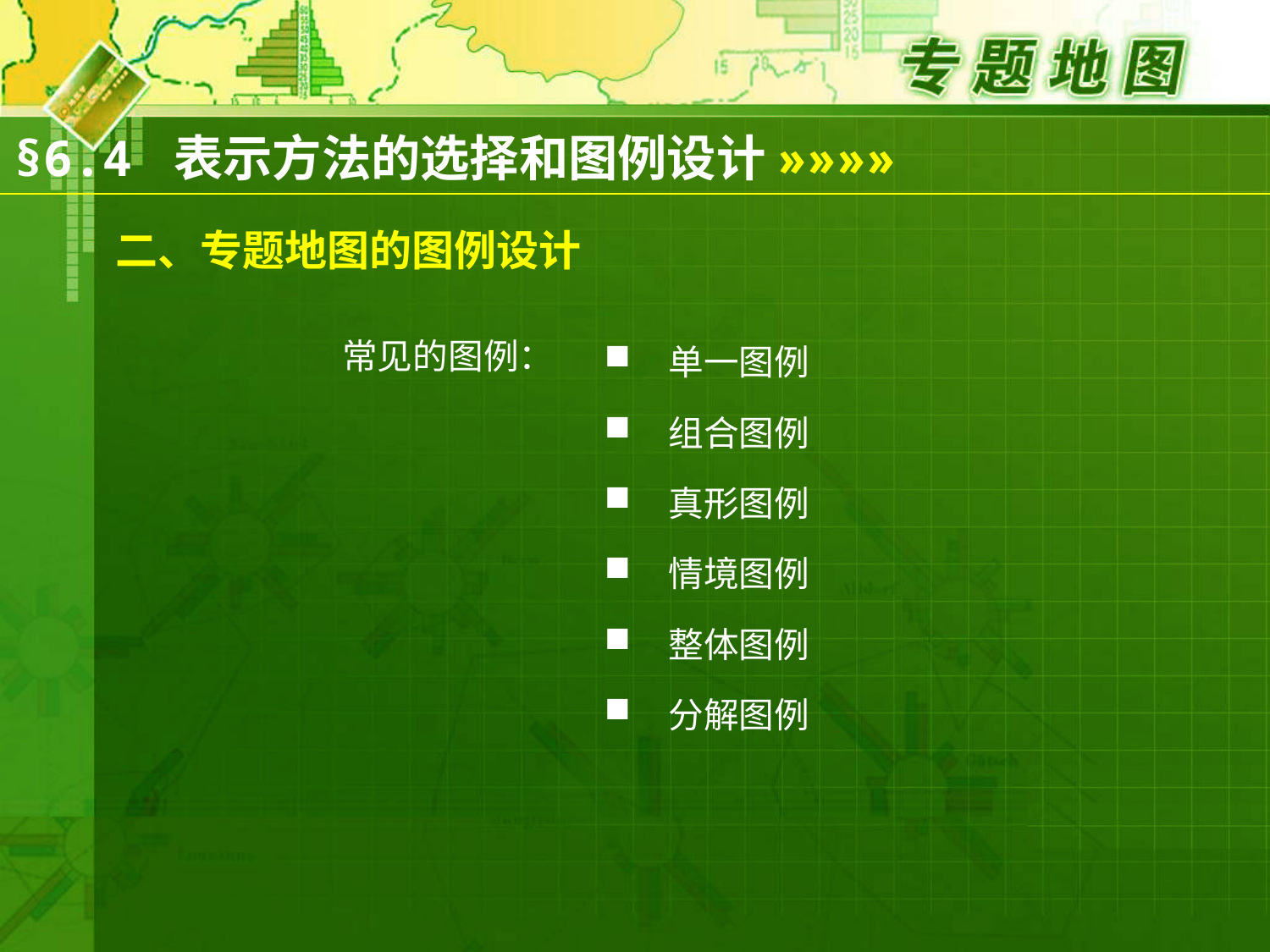

»»»»
§6.4 表示方法的选择和图例设计
二、专题地图的图例设计
# 常见的图例：
 单一图例
 组合图例
 真形图例
 情境图例
 整体图例
 分解图例